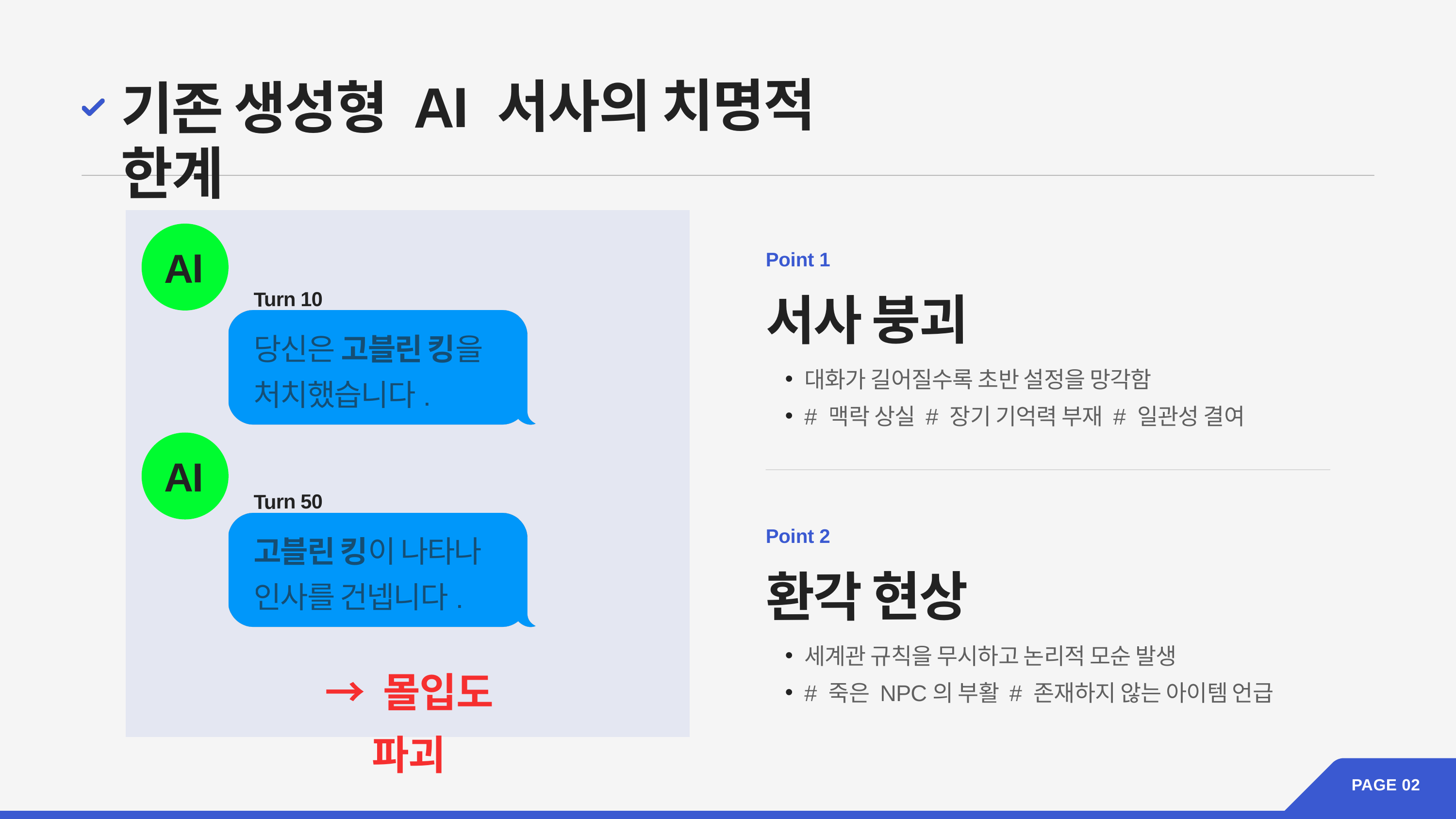

기존 생성형 AI 서사의 치명적 한계

AI
Point 1
Turn 10
서사 붕괴

당신은 고블린 킹을
처치했습니다.
대화가 길어질수록 초반 설정을 망각함
# 맥락 상실 # 장기 기억력 부재 # 일관성 결여

AI

Turn 50

고블린 킹이 나타나
인사를 건넵니다.
Point 2
환각 현상
세계관 규칙을 무시하고 논리적 모순 발생
# 죽은 NPC의 부활 # 존재하지 않는 아이템 언급
→ 몰입도 파괴

PAGE 02